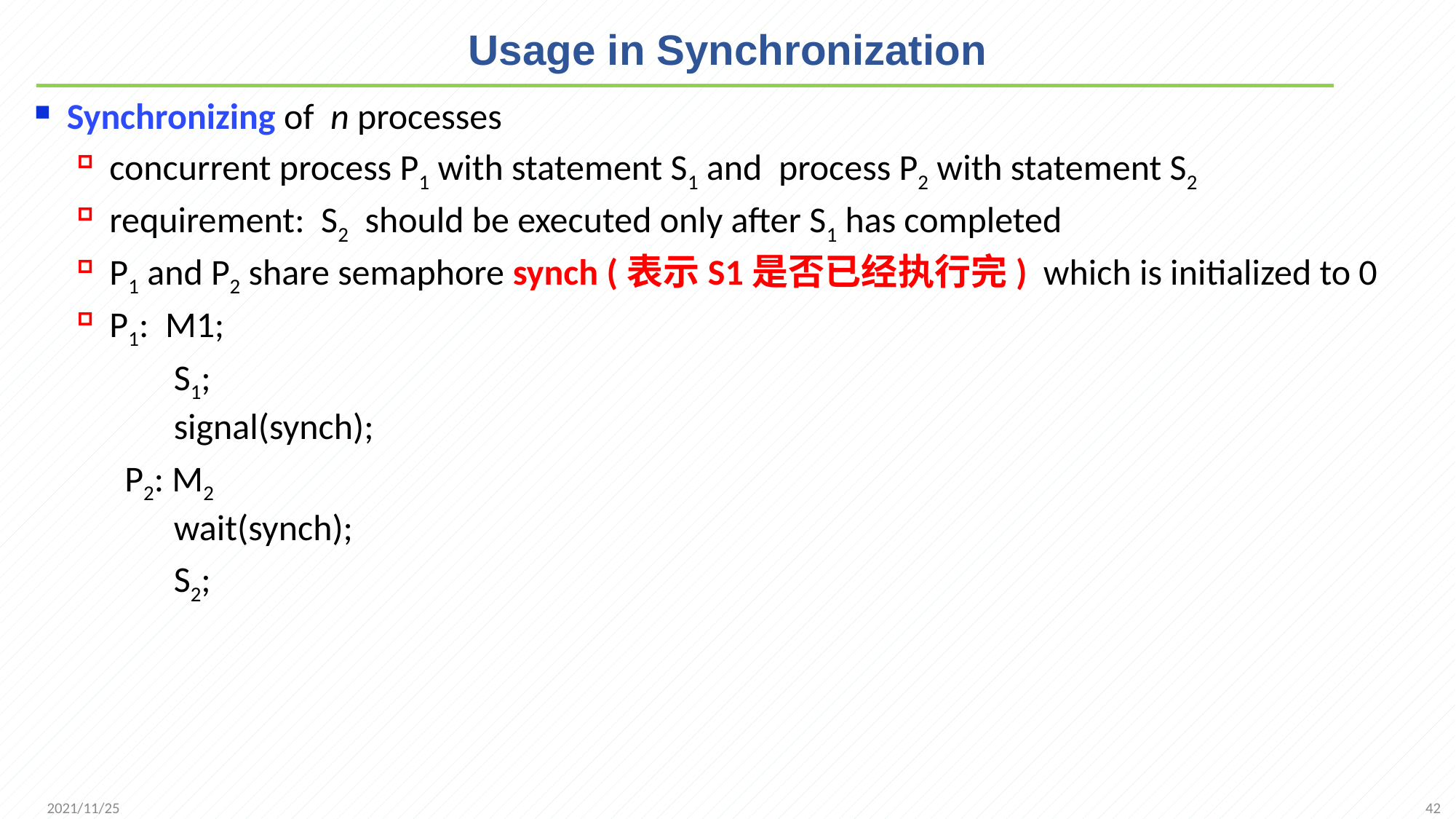

# Usage in Synchronization
Synchronizing of  n processes
concurrent process P1 with statement S1 and  process P2 with statement S2
requirement:  S2  should be executed only after S1 has completed
P1 and P2 share semaphore synch (表示S1是否已经执行完)  which is initialized to 0
P1:  M1;
                 S1;
                 signal(synch);
           P2: M2
                 wait(synch);
                 S2;
42
2021/11/25